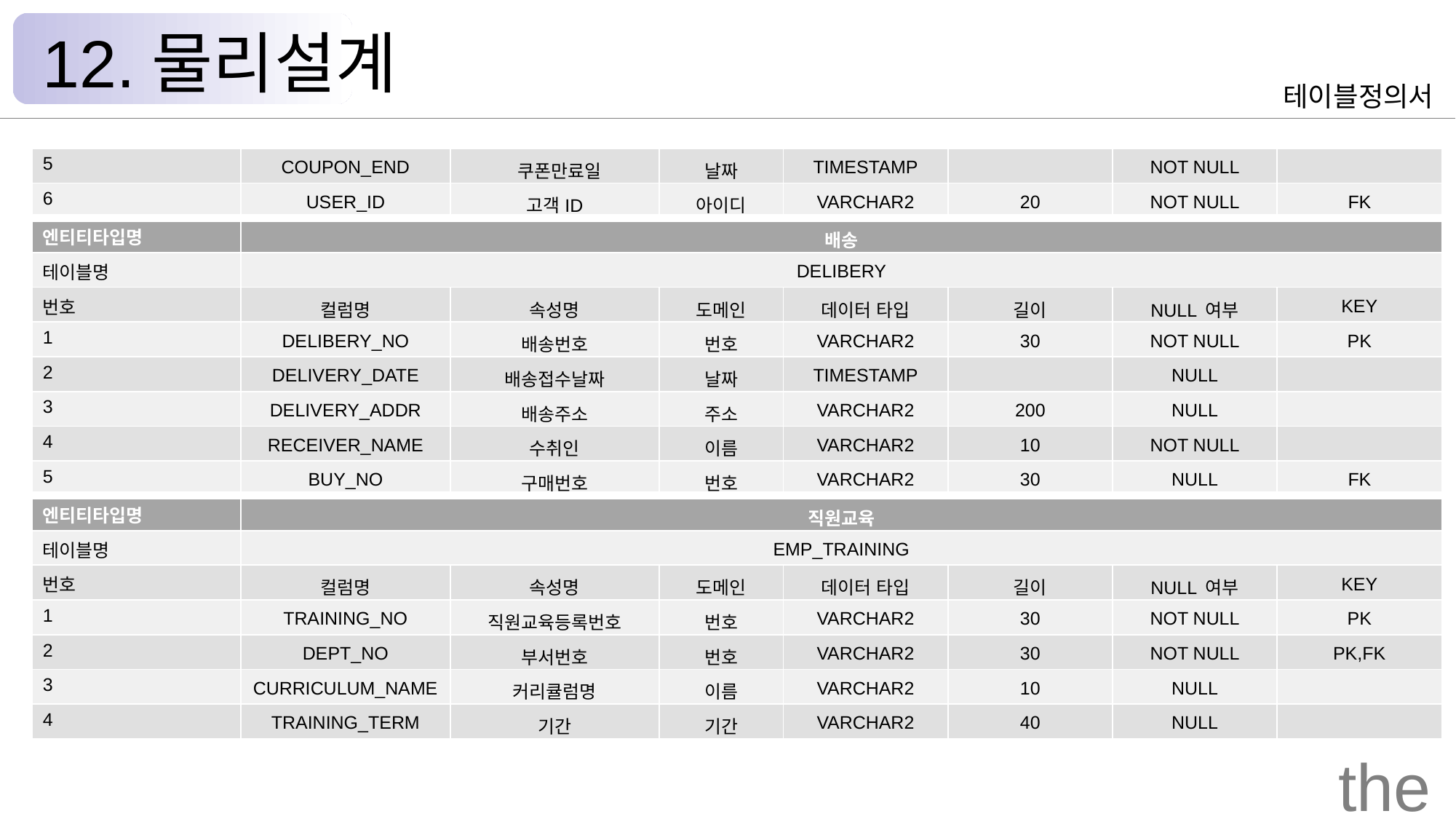

12.물리설계

테이블정의서
| 5 | COUPON\_END | 쿠폰만료일 | 날짜 | TIMESTAMP |  | NOT NULL |  |
| --- | --- | --- | --- | --- | --- | --- | --- |
| 6 | USER\_ID | 고객ID | 아이디 | VARCHAR2 | 20 | NOT NULL | FK |
| 엔티티타입명 | 배송 |  |  |  |  |  |  |
| 테이블명 | DELIBERY |  |  |  |  |  |  |
| 번호 | 컬럼명 | 속성명 | 도메인 | 데이터 타입 | 길이 | NULL 여부 | KEY |
| 1 | DELIBERY\_NO | 배송번호 | 번호 | VARCHAR2 | 30 | NOT NULL | PK |
| 2 | DELIVERY\_DATE | 배송접수날짜 | 날짜 | TIMESTAMP |  | NULL |  |
| 3 | DELIVERY\_ADDR | 배송주소 | 주소 | VARCHAR2 | 200 | NULL |  |
| 4 | RECEIVER\_NAME | 수취인 | 이름 | VARCHAR2 | 10 | NOT NULL |  |
| 5 | BUY\_NO | 구매번호 | 번호 | VARCHAR2 | 30 | NULL | FK |
| 엔티티타입명 | 직원교육 |  |  |  |  |  |  |
| 테이블명 | EMP\_TRAINING |  |  |  |  |  |  |
| 번호 | 컬럼명 | 속성명 | 도메인 | 데이터 타입 | 길이 | NULL 여부 | KEY |
| 1 | TRAINING\_NO | 직원교육등록번호 | 번호 | VARCHAR2 | 30 | NOT NULL | PK |
| 2 | DEPT\_NO | 부서번호 | 번호 | VARCHAR2 | 30 | NOT NULL | PK,FK |
| 3 | CURRICULUM\_NAME | 커리큘럼명 | 이름 | VARCHAR2 | 10 | NULL |  |
| 4 | TRAINING\_TERM | 기간 | 기간 | VARCHAR2 | 40 | NULL |  |
the Palace